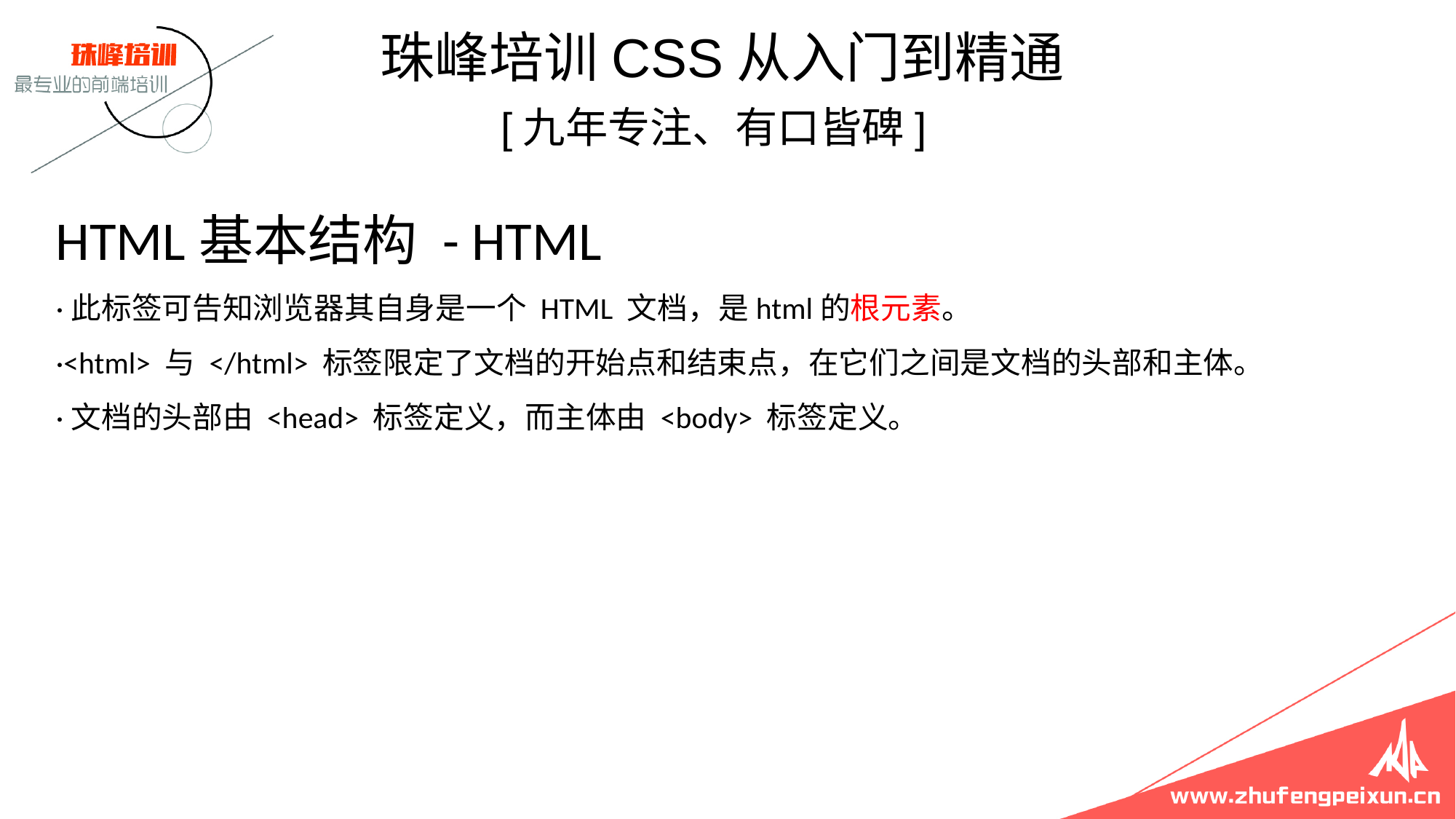

珠峰培训CSS从入门到精通
        [九年专注、有口皆碑]
# HTML基本结构 - HTML ·此标签可告知浏览器其自身是一个 HTML 文档，是html的根元素。 ·<html> 与 </html> 标签限定了文档的开始点和结束点，在它们之间是文档的头部和主体。 ·文档的头部由 <head> 标签定义，而主体由 <body> 标签定义。